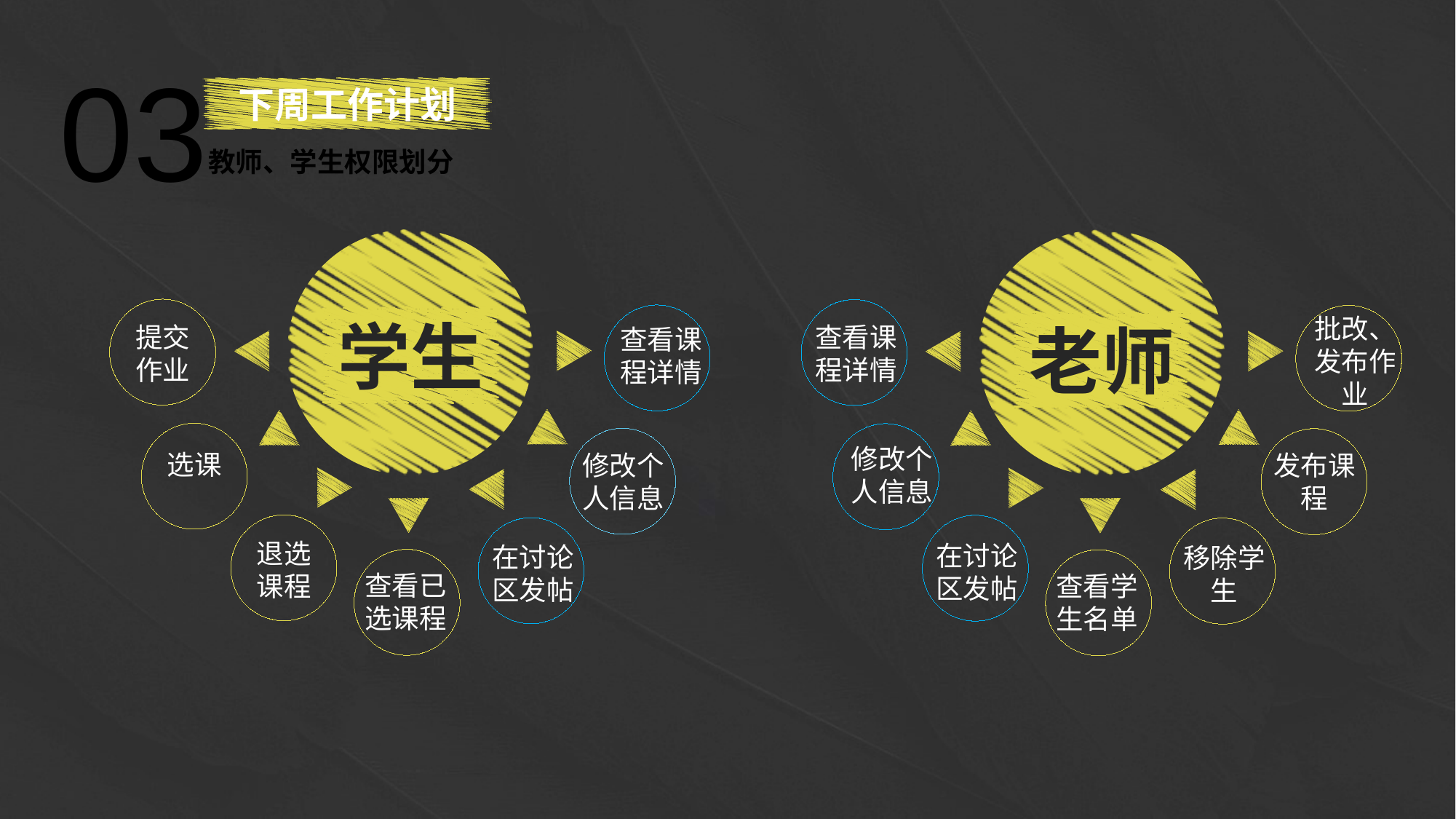

03
下周工作计划
教师、学生权限划分

e7d195523061f1c0205959036996ad55c215b892a7aac5c0B9ADEF7896FB48F2EF97163A2DE1401E1875DEDC438B7864AD24CA23553DBBBD975DAF4CAD4A2592689FFB6CEE59FFA55B2702D0E5EE29CDFC0DD98BC7D6A39A64D3162AEA17DB19B9B9A87D0E9A0C5838999CD047764B32476FB53FC54D3671B43638F8C25D9EC95BB52BCC6C1CB3F6DE41EB0266A54822

学生

老师

提交作业

查看课程详情

查看课程详情

批改、发布作业

选课

修改个人信息

修改个人信息

发布课程

退选课程

在讨论区发帖

在讨论区发帖

移除学生

查看已选课程

查看学生名单